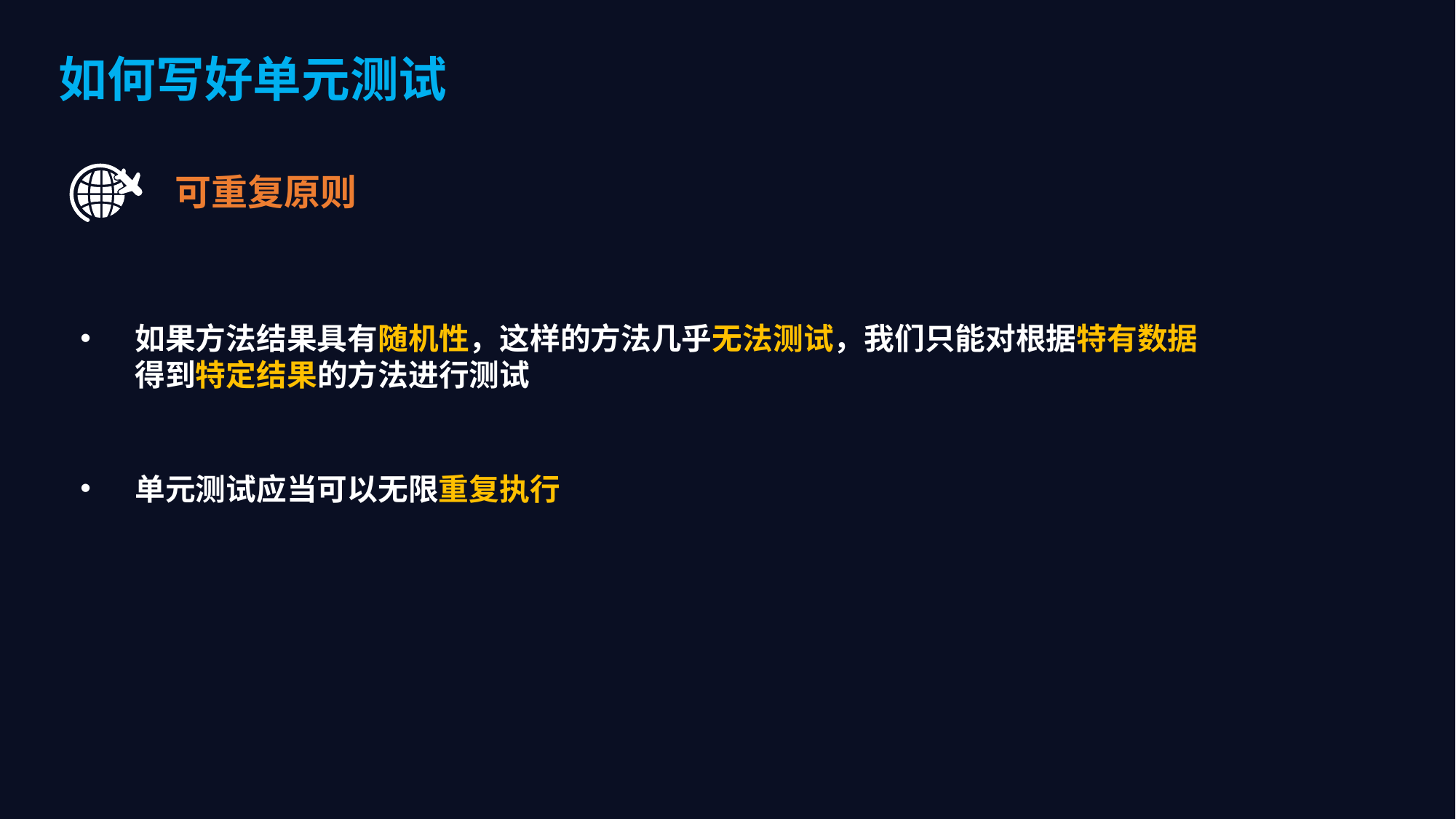

如何写好单元测试

可重复原则
如果方法结果具有随机性，这样的方法几乎无法测试，我们只能对根据特有数据得到特定结果的方法进行测试
单元测试应当可以无限重复执行